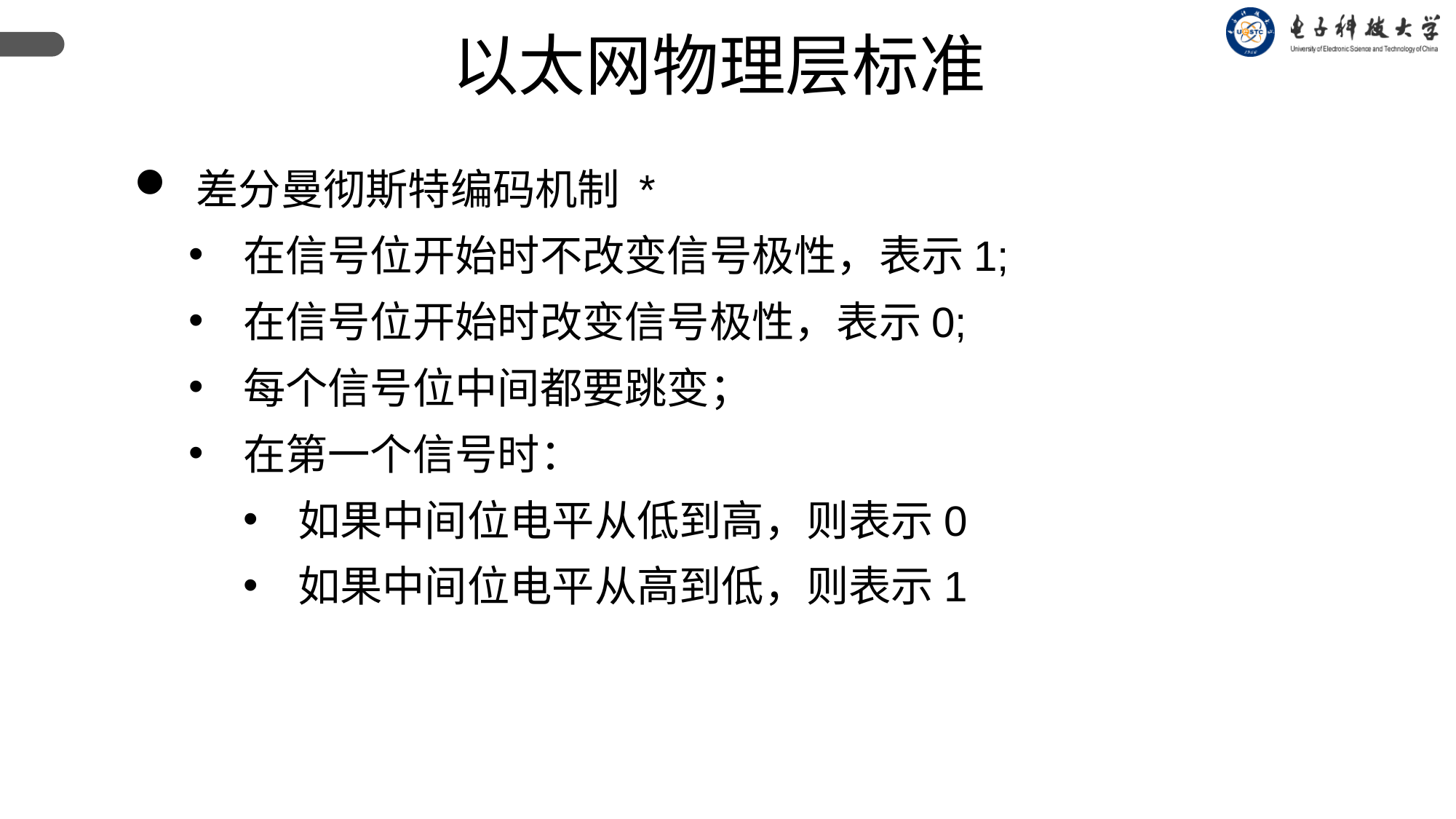

以太网物理层标准
 差分曼彻斯特编码机制 *
在信号位开始时不改变信号极性，表示1;
在信号位开始时改变信号极性，表示0;
每个信号位中间都要跳变；
在第一个信号时：
如果中间位电平从低到高，则表示0
如果中间位电平从高到低，则表示1